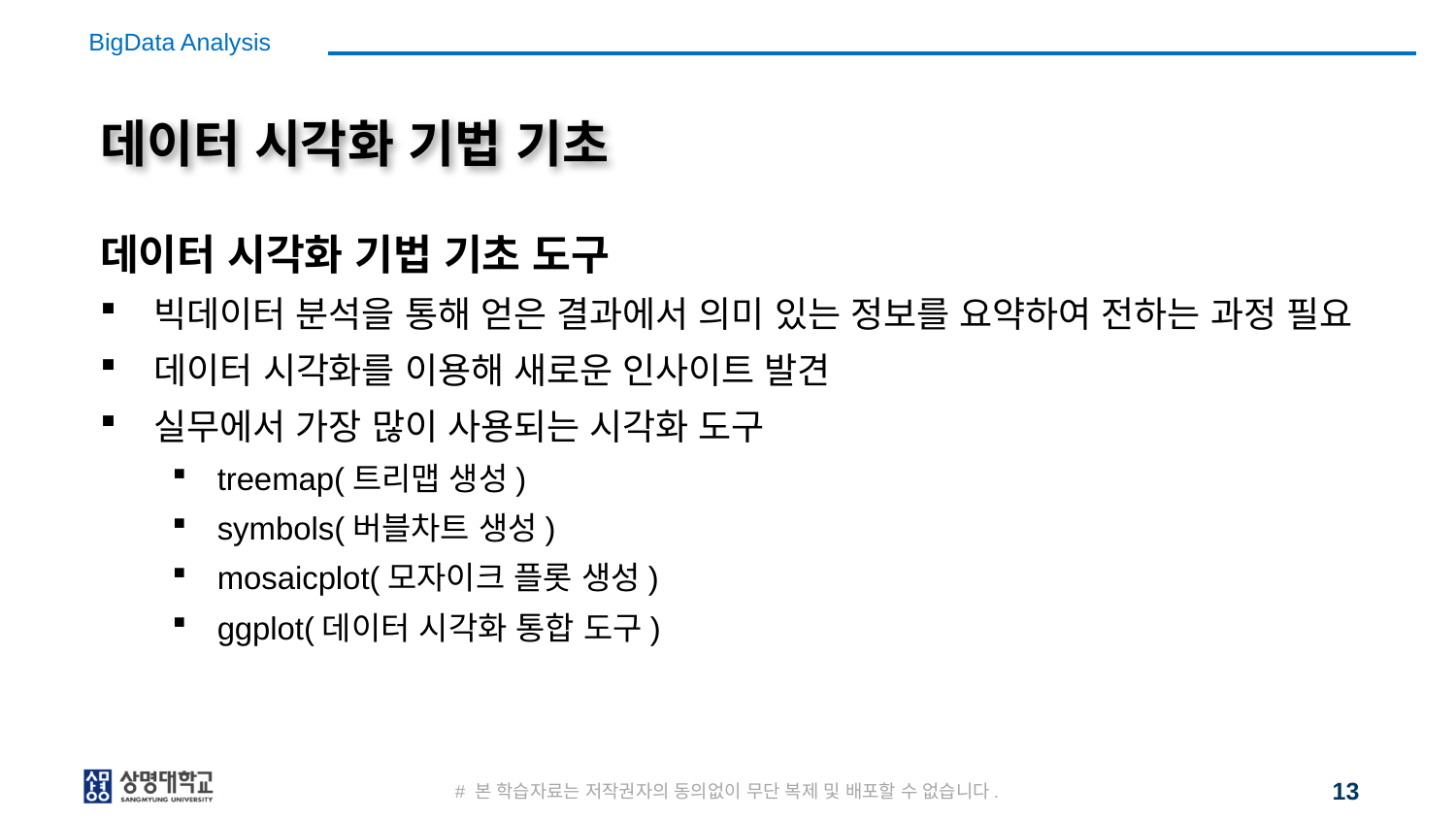

# 데이터 시각화 기법 기초
데이터 시각화 기법 기초 도구
빅데이터 분석을 통해 얻은 결과에서 의미 있는 정보를 요약하여 전하는 과정 필요
데이터 시각화를 이용해 새로운 인사이트 발견
실무에서 가장 많이 사용되는 시각화 도구
treemap(트리맵 생성)
symbols(버블차트 생성)
mosaicplot(모자이크 플롯 생성)
ggplot(데이터 시각화 통합 도구)
13
# 본 학습자료는 저작권자의 동의없이 무단 복제 및 배포할 수 없습니다.